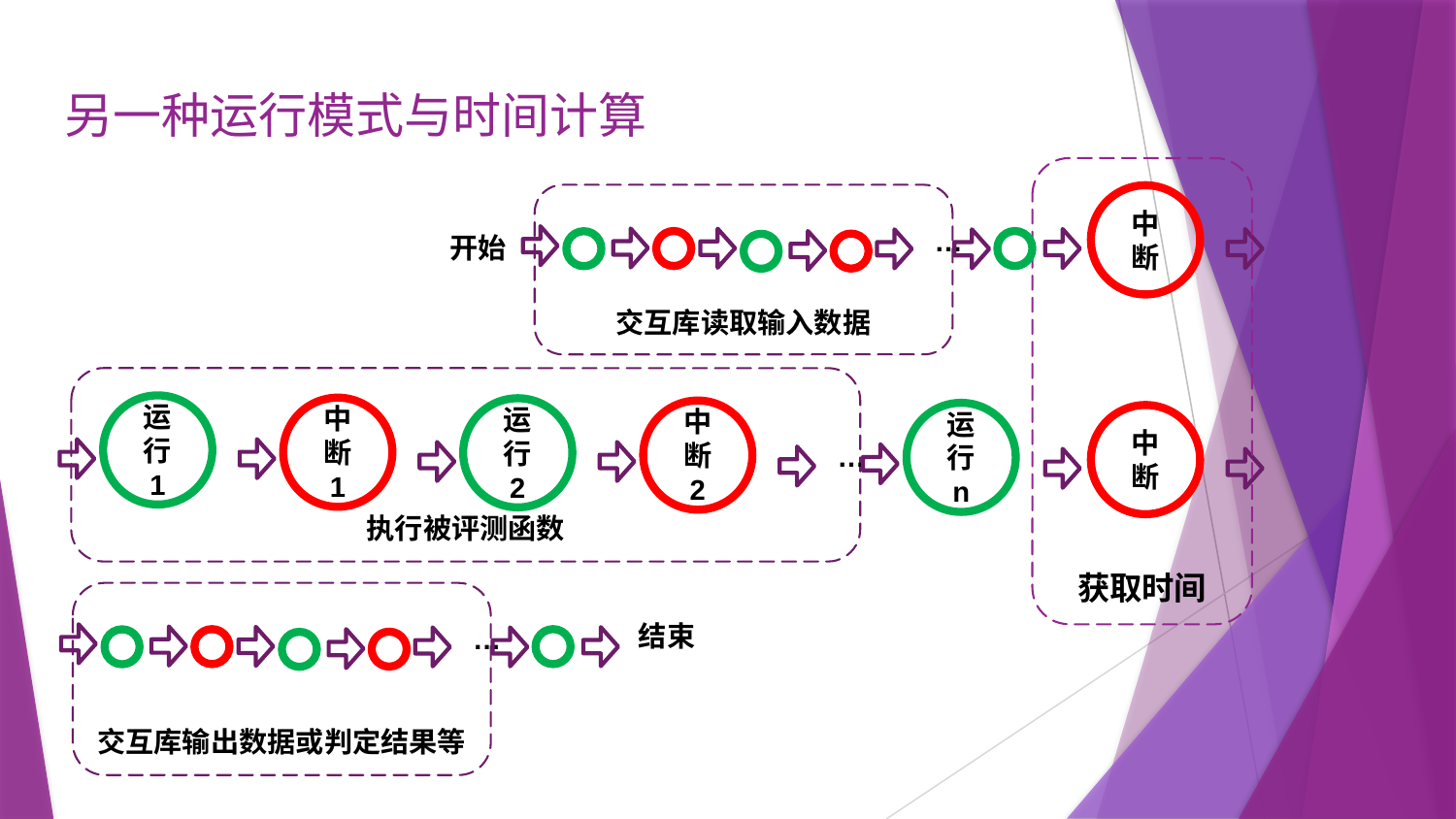

# 另一种运行模式与时间计算
获取时间
交互库读取输入数据
…
中断
开始

执行被评测函数
运行
1
中断
1
运行
2
中断
2
…
运行
n
中断

结束
交互库输出数据或判定结果等
…